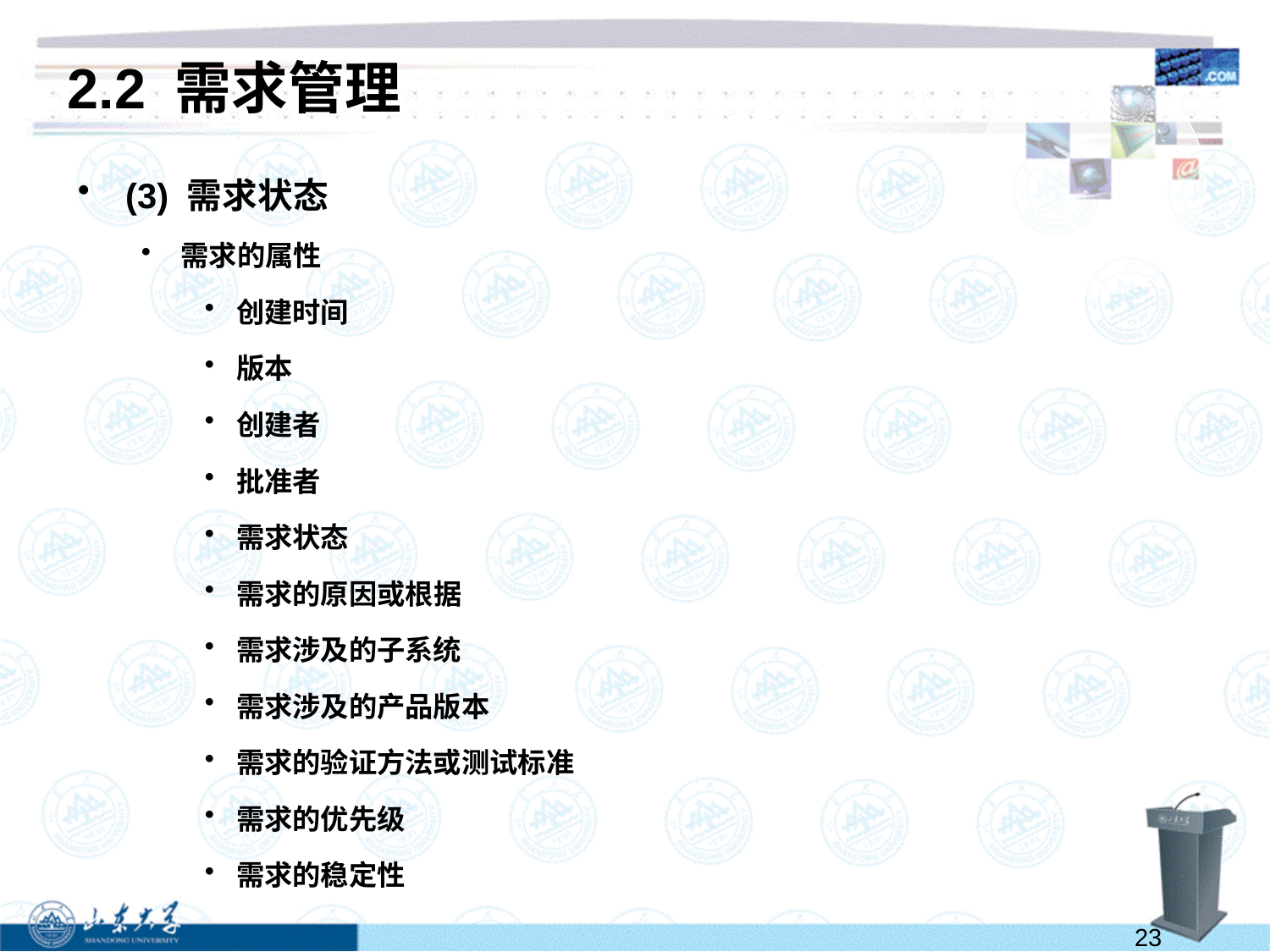

# 2.2 需求管理
(3) 需求状态
需求的属性
创建时间
版本
创建者
批准者
需求状态
需求的原因或根据
需求涉及的子系统
需求涉及的产品版本
需求的验证方法或测试标准
需求的优先级
需求的稳定性
23